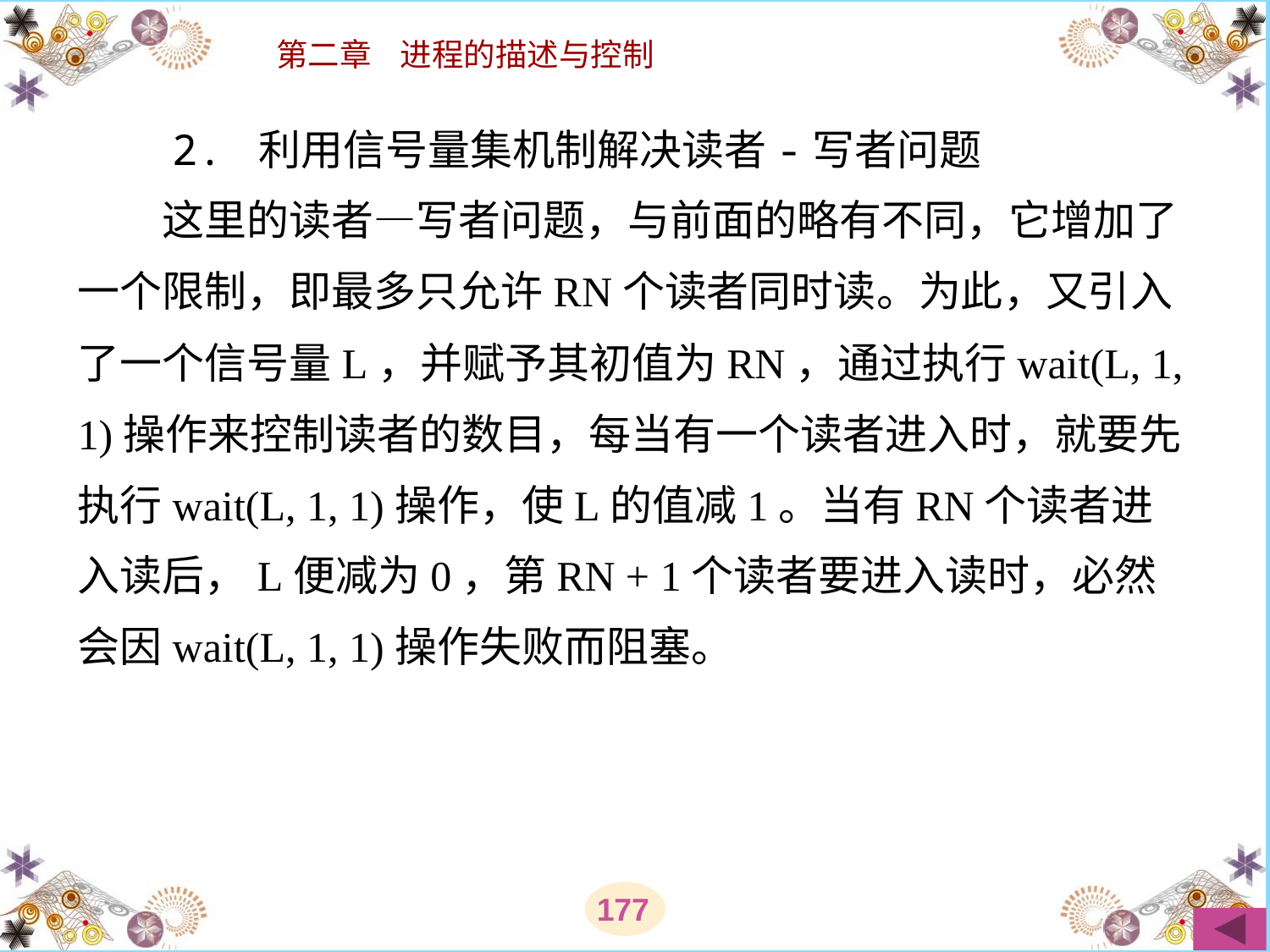

# 2. 利用信号量集机制解决读者-写者问题 　　这里的读者—写者问题，与前面的略有不同，它增加了一个限制，即最多只允许RN个读者同时读。为此，又引入了一个信号量L，并赋予其初值为RN，通过执行wait(L, 1, 1)操作来控制读者的数目，每当有一个读者进入时，就要先执行wait(L, 1, 1)操作，使L的值减1。当有RN个读者进入读后，L便减为0，第RN + 1个读者要进入读时，必然会因wait(L, 1, 1)操作失败而阻塞。